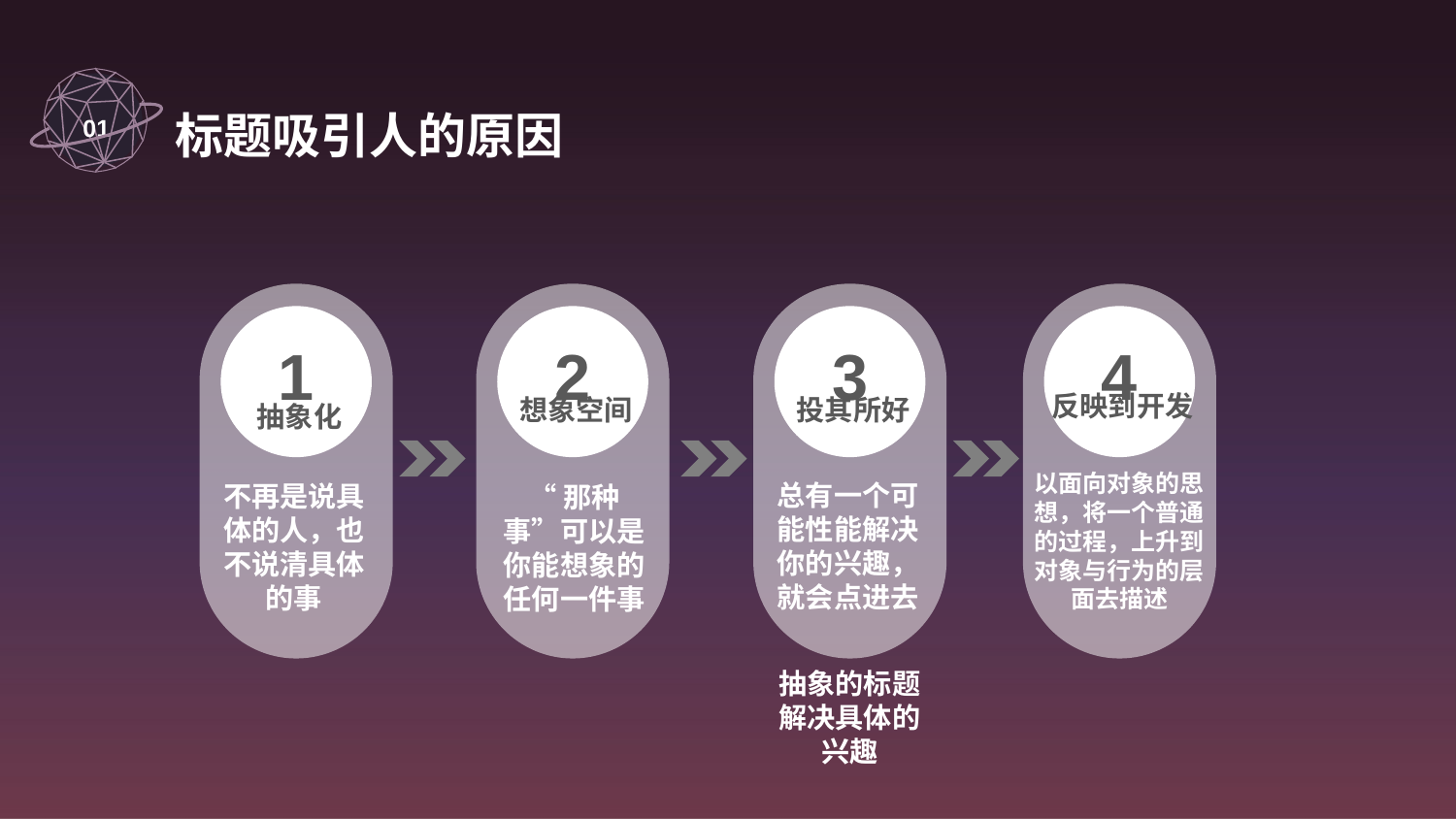

01

标题吸引人的原因
1

抽象化
不再是说具体的人，也不说清具体的事
2

3

4

以面向对象的思想，将一个普通的过程，上升到对象与行为的层面去描述
反映到开发
想象空间
投其所好

总有一个可能性能解决你的兴趣，就会点进去
“那种事”可以是你能想象的任何一件事
抽象的标题解决具体的兴趣